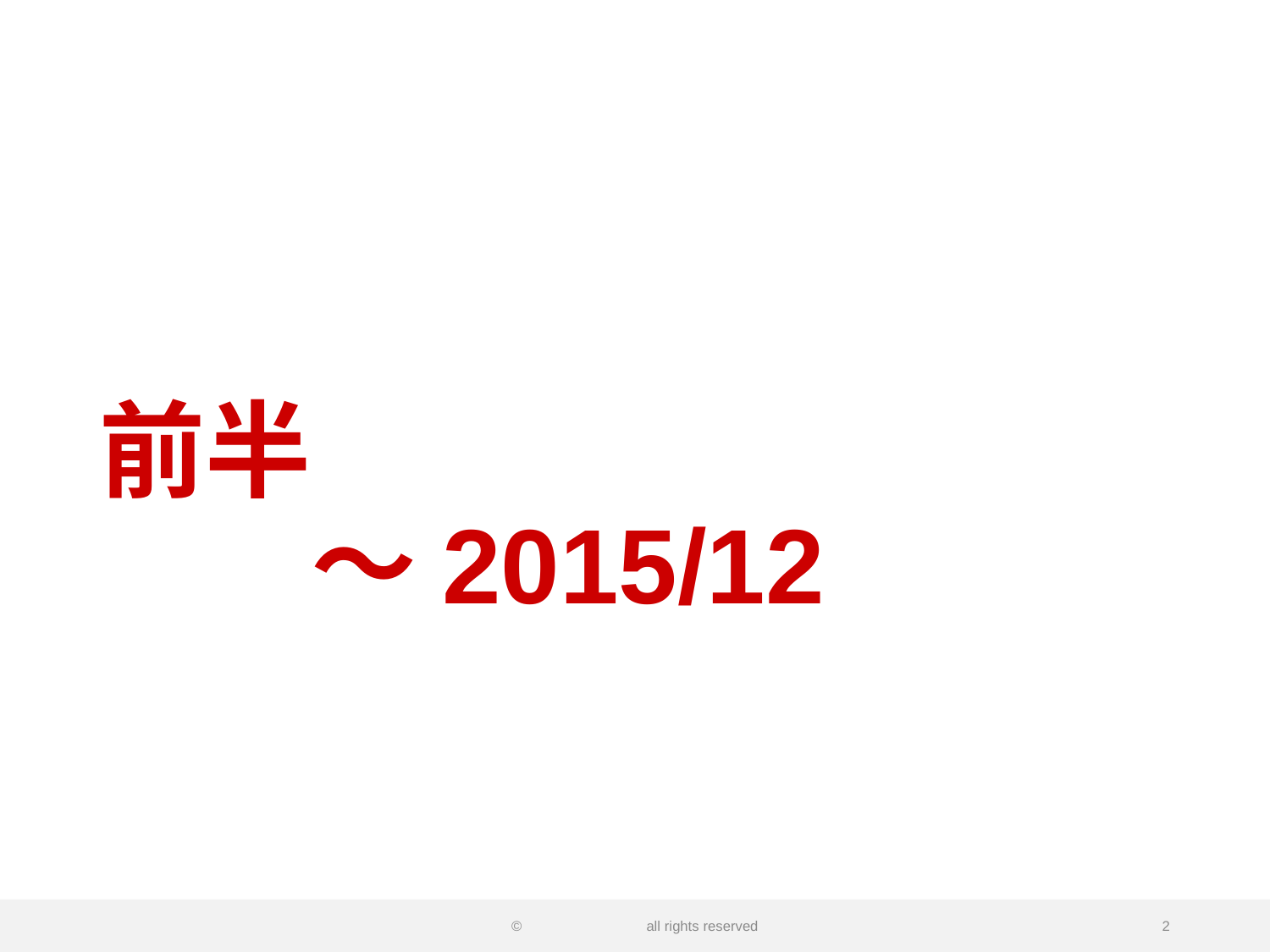

# 前半 　　〜2015/12
©                         　 all rights reserved
2